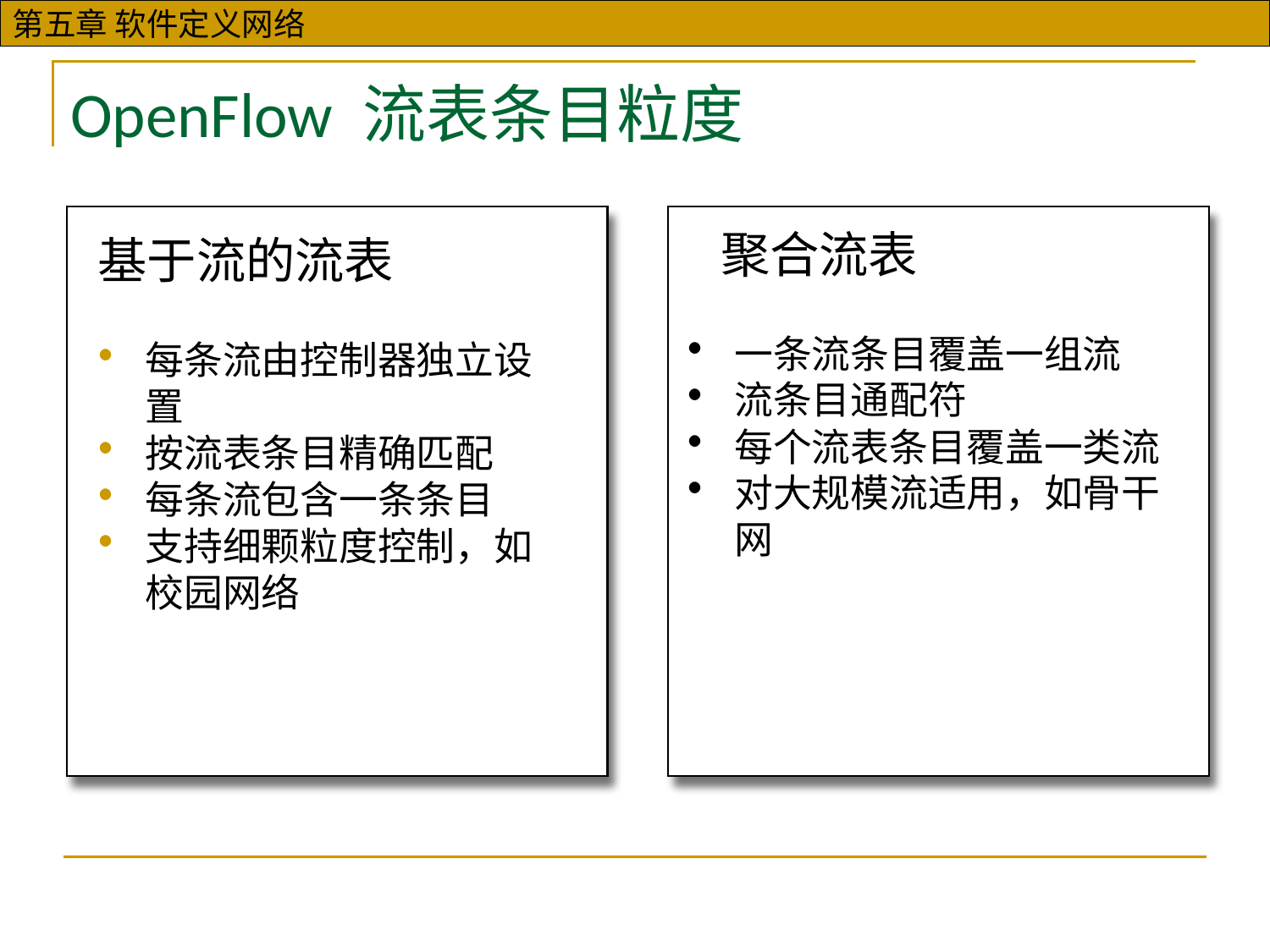

OpenFlow 流表条目粒度

基于流的流表

每条流由控制器独立设置
按流表条目精确匹配
每条流包含一条条目
支持细颗粒度控制，如校园网络
  聚合流表

一条流条目覆盖一组流
流条目通配符
每个流表条目覆盖一类流
对大规模流适用，如骨干网